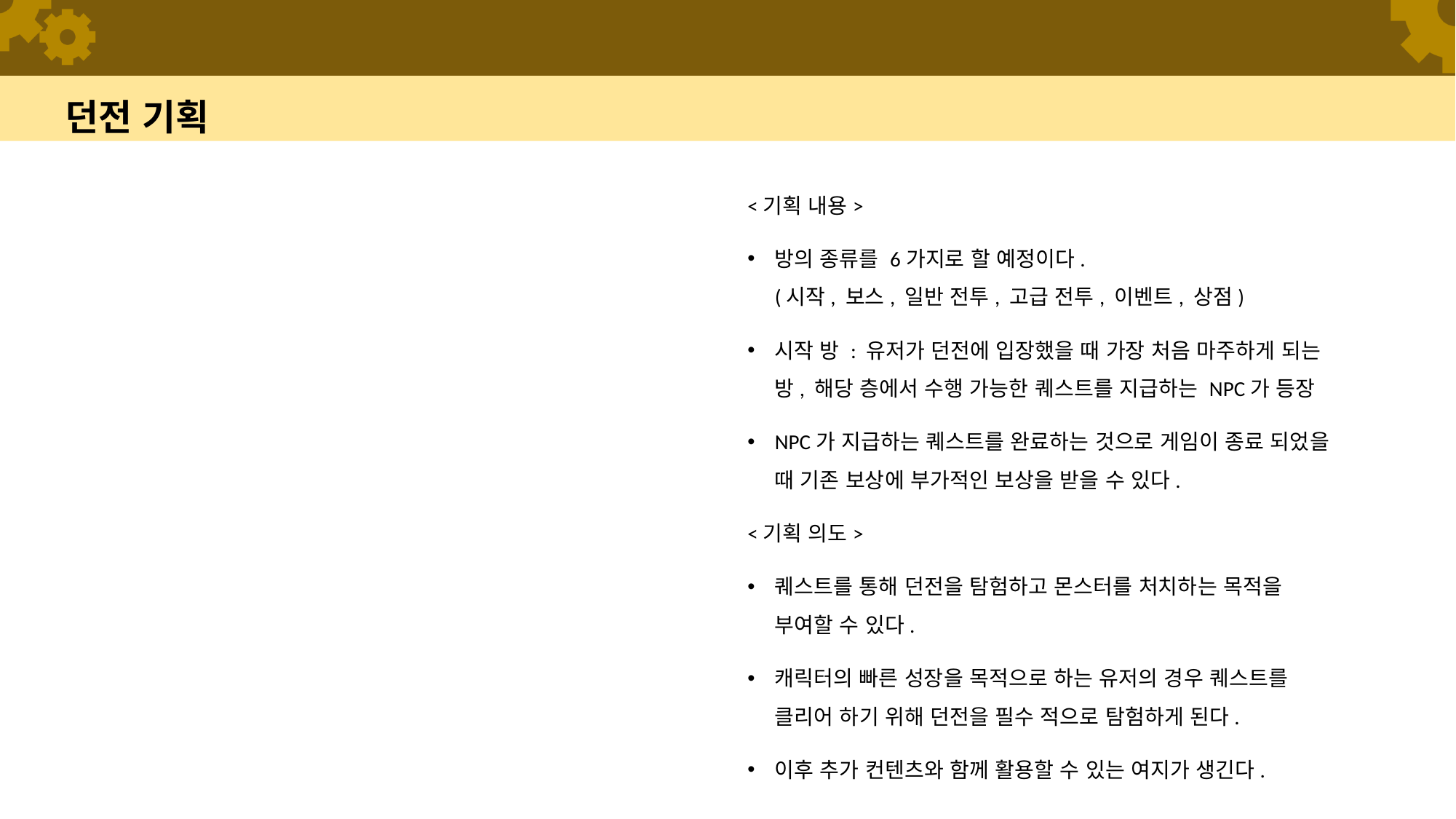

# 던전 기획

<기획 내용>
방의 종류를 6가지로 할 예정이다.
(시작, 보스, 일반 전투, 고급 전투, 이벤트, 상점)
시작 방 : 유저가 던전에 입장했을 때 가장 처음 마주하게 되는 방, 해당 층에서 수행 가능한 퀘스트를 지급하는 NPC가 등장
NPC가 지급하는 퀘스트를 완료하는 것으로 게임이 종료 되었을 때 기존 보상에 부가적인 보상을 받을 수 있다.
<기획 의도>
퀘스트를 통해 던전을 탐험하고 몬스터를 처치하는 목적을 부여할 수 있다.
캐릭터의 빠른 성장을 목적으로 하는 유저의 경우 퀘스트를 클리어 하기 위해 던전을 필수 적으로 탐험하게 된다.
이후 추가 컨텐츠와 함께 활용할 수 있는 여지가 생긴다.